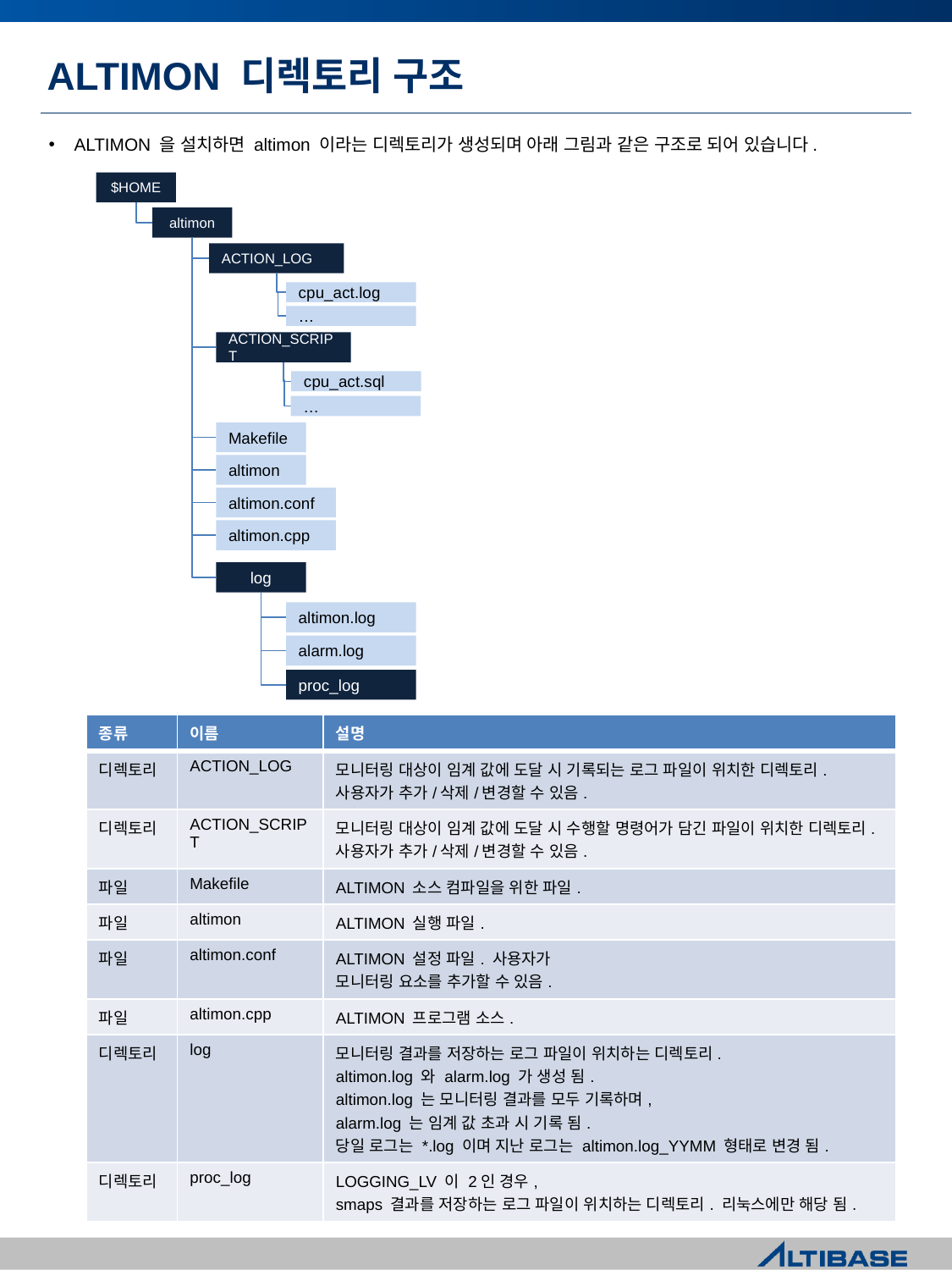

# ALTIMON 디렉토리 구조
ALTIMON 을 설치하면 altimon 이라는 디렉토리가 생성되며 아래 그림과 같은 구조로 되어 있습니다.

$HOME
altimon
ACTION_LOG
cpu_act.log
…
ACTION_SCRIPT
cpu_act.sql
…
Makefile
altimon
altimon.conf
altimon.cpp
log
altimon.log
alarm.log
proc_log
| 종류 | 이름 | 설명 |
| --- | --- | --- |
| 디렉토리 | ACTION\_LOG | 모니터링 대상이 임계 값에 도달 시 기록되는 로그 파일이 위치한 디렉토리. 사용자가 추가/삭제/변경할 수 있음. |
| 디렉토리 | ACTION\_SCRIPT | 모니터링 대상이 임계 값에 도달 시 수행할 명령어가 담긴 파일이 위치한 디렉토리. 사용자가 추가/삭제/변경할 수 있음. |
| 파일 | Makefile | ALTIMON 소스 컴파일을 위한 파일. |
| 파일 | altimon | ALTIMON 실행 파일. |
| 파일 | altimon.conf | ALTIMON 설정 파일. 사용자가 모니터링 요소를 추가할 수 있음. |
| 파일 | altimon.cpp | ALTIMON 프로그램 소스. |
| 디렉토리 | log | 모니터링 결과를 저장하는 로그 파일이 위치하는 디렉토리. altimon.log 와 alarm.log 가 생성 됨. altimon.log 는 모니터링 결과를 모두 기록하며, alarm.log 는 임계 값 초과 시 기록 됨. 당일 로그는 \*.log 이며 지난 로그는 altimon.log\_YYMM 형태로 변경 됨. |
| 디렉토리 | proc\_log | LOGGING\_LV 이 2인 경우, smaps 결과를 저장하는 로그 파일이 위치하는 디렉토리. 리눅스에만 해당 됨. |